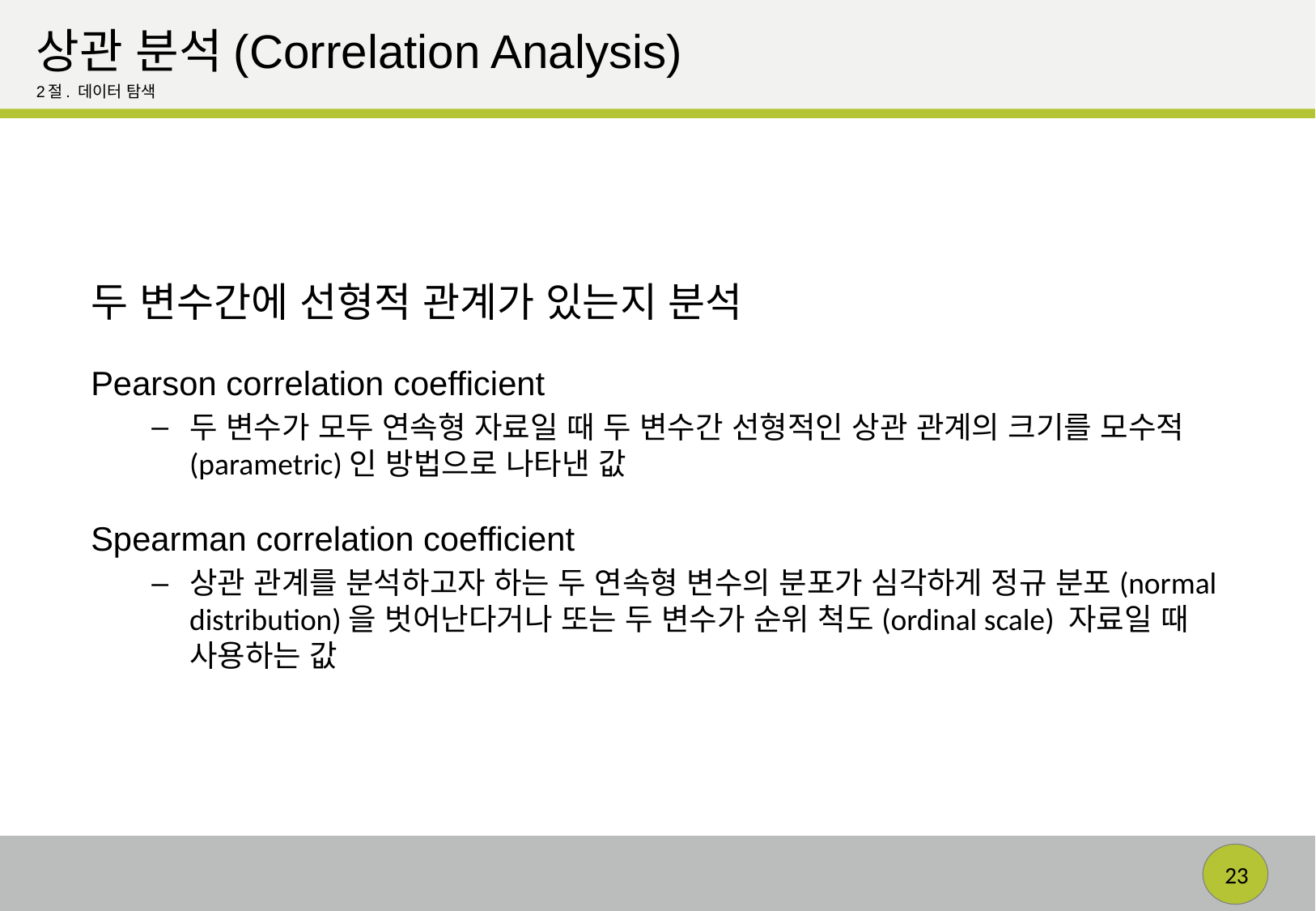

# 상관 분석(Correlation Analysis)
2절. 데이터 탐색
두 변수간에 선형적 관계가 있는지 분석

Pearson correlation coefficient
두 변수가 모두 연속형 자료일 때 두 변수간 선형적인 상관 관계의 크기를 모수적(parametric)인 방법으로 나타낸 값

Spearman correlation coefficient
상관 관계를 분석하고자 하는 두 연속형 변수의 분포가 심각하게 정규 분포(normal distribution)을 벗어난다거나 또는 두 변수가 순위 척도(ordinal scale) 자료일 때 사용하는 값